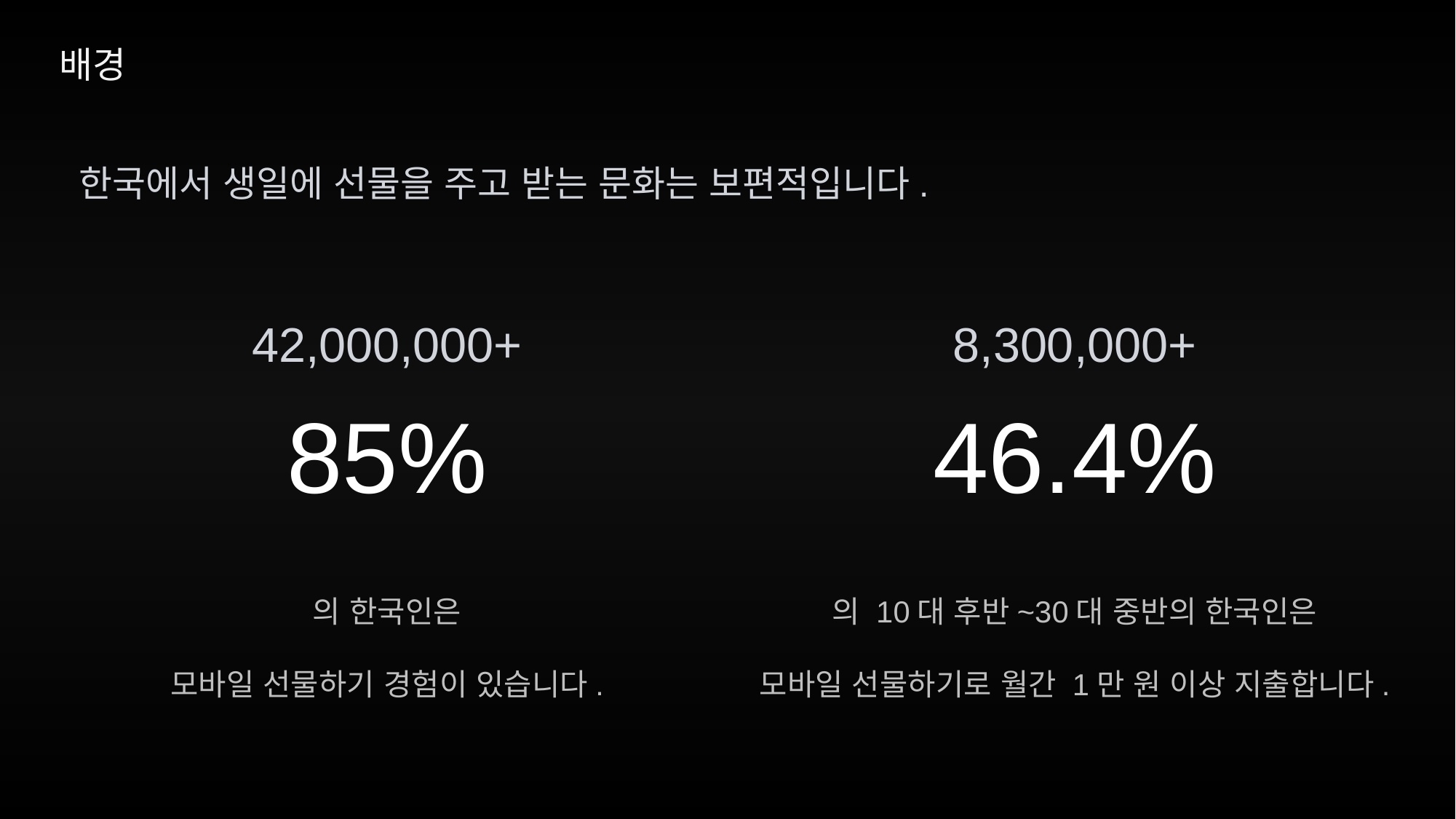

배경
한국에서 생일에 선물을 주고 받는 문화는 보편적입니다.
42,000,000+
8,300,000+
85%
46.4%
의 한국인은
모바일 선물하기 경험이 있습니다.
의 10대 후반~30대 중반의 한국인은
모바일 선물하기로 월간 1만 원 이상 지출합니다.